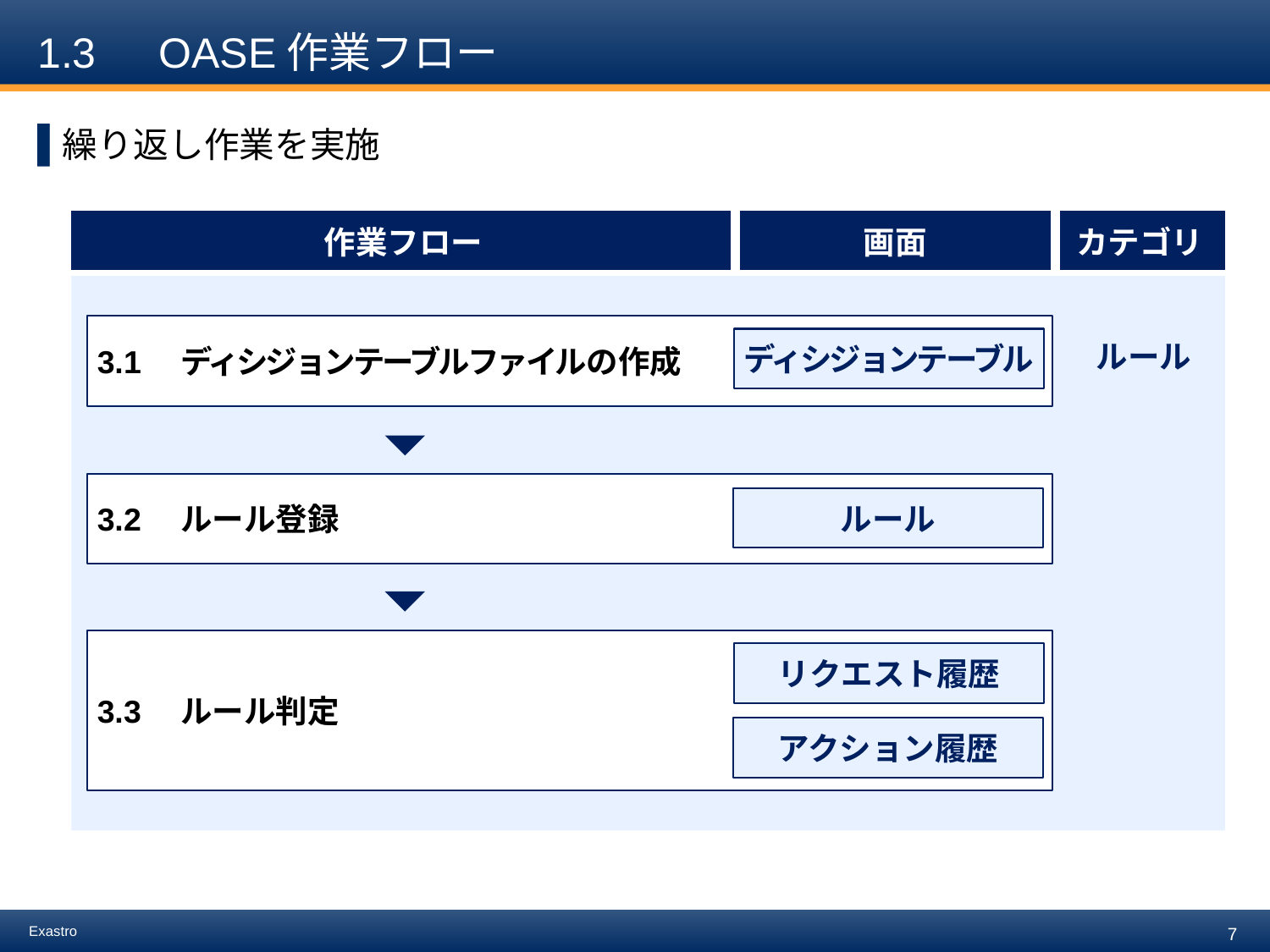

# 1.3　OASE作業フロー
繰り返し作業を実施
| 作業フロー | 画面 | カテゴリ |
| --- | --- | --- |

ルール

3.1　ディシジョンテーブルファイルの作成
ディシジョンテーブル

3.2　ルール登録
ルール

3.3　ルール判定
リクエスト履歴
アクション履歴